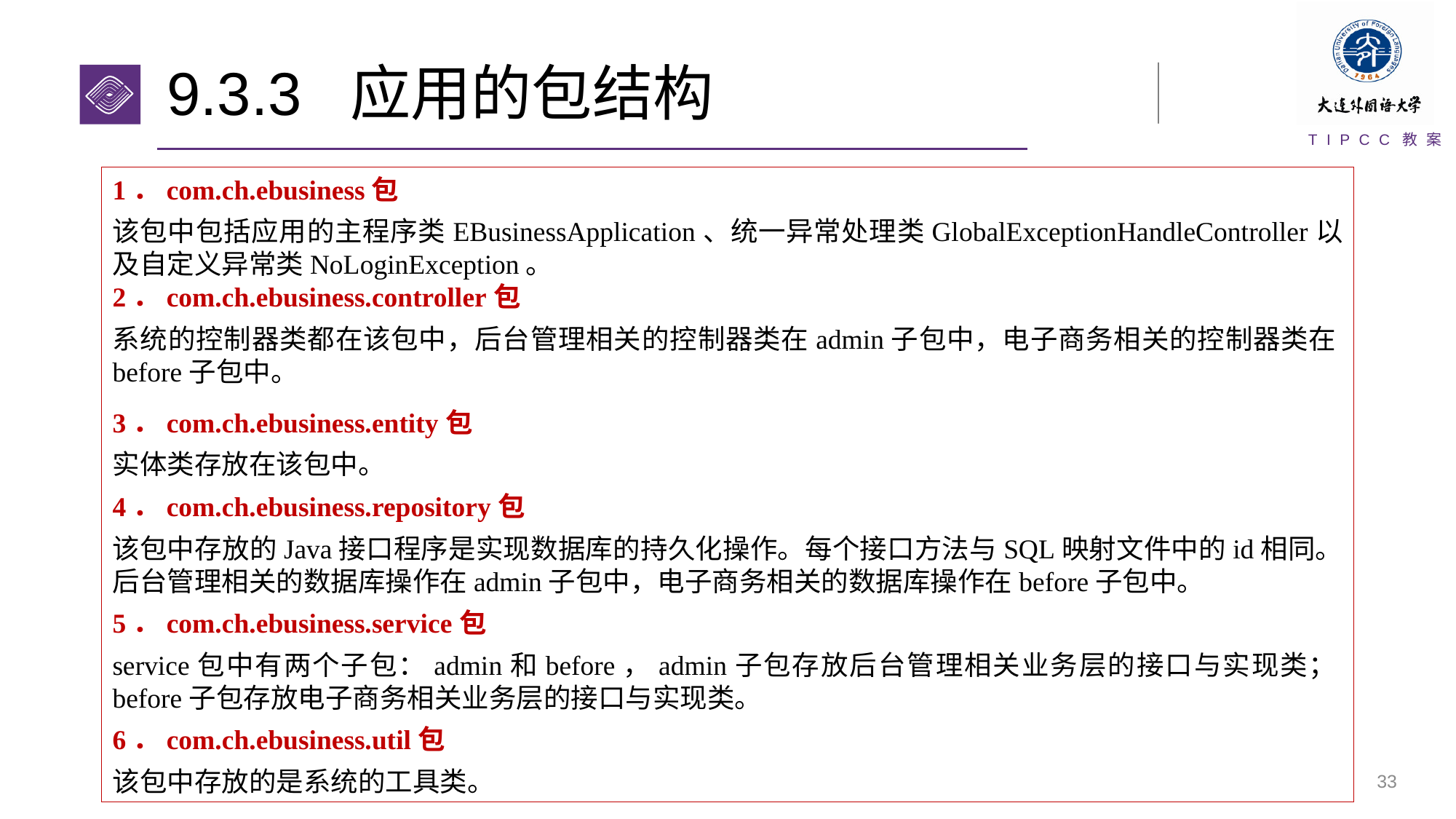

# 9.3.3  应用的包结构
1．com.ch.ebusiness包
该包中包括应用的主程序类EBusinessApplication、统一异常处理类GlobalExceptionHandleController以及自定义异常类NoLoginException。
2．com.ch.ebusiness.controller包
系统的控制器类都在该包中，后台管理相关的控制器类在admin子包中，电子商务相关的控制器类在before子包中。
3．com.ch.ebusiness.entity包
实体类存放在该包中。
4．com.ch.ebusiness.repository包
该包中存放的Java接口程序是实现数据库的持久化操作。每个接口方法与SQL映射文件中的id相同。后台管理相关的数据库操作在admin子包中，电子商务相关的数据库操作在before子包中。
5．com.ch.ebusiness.service包
service包中有两个子包：admin和before，admin子包存放后台管理相关业务层的接口与实现类；before子包存放电子商务相关业务层的接口与实现类。
6．com.ch.ebusiness.util包
该包中存放的是系统的工具类。
33